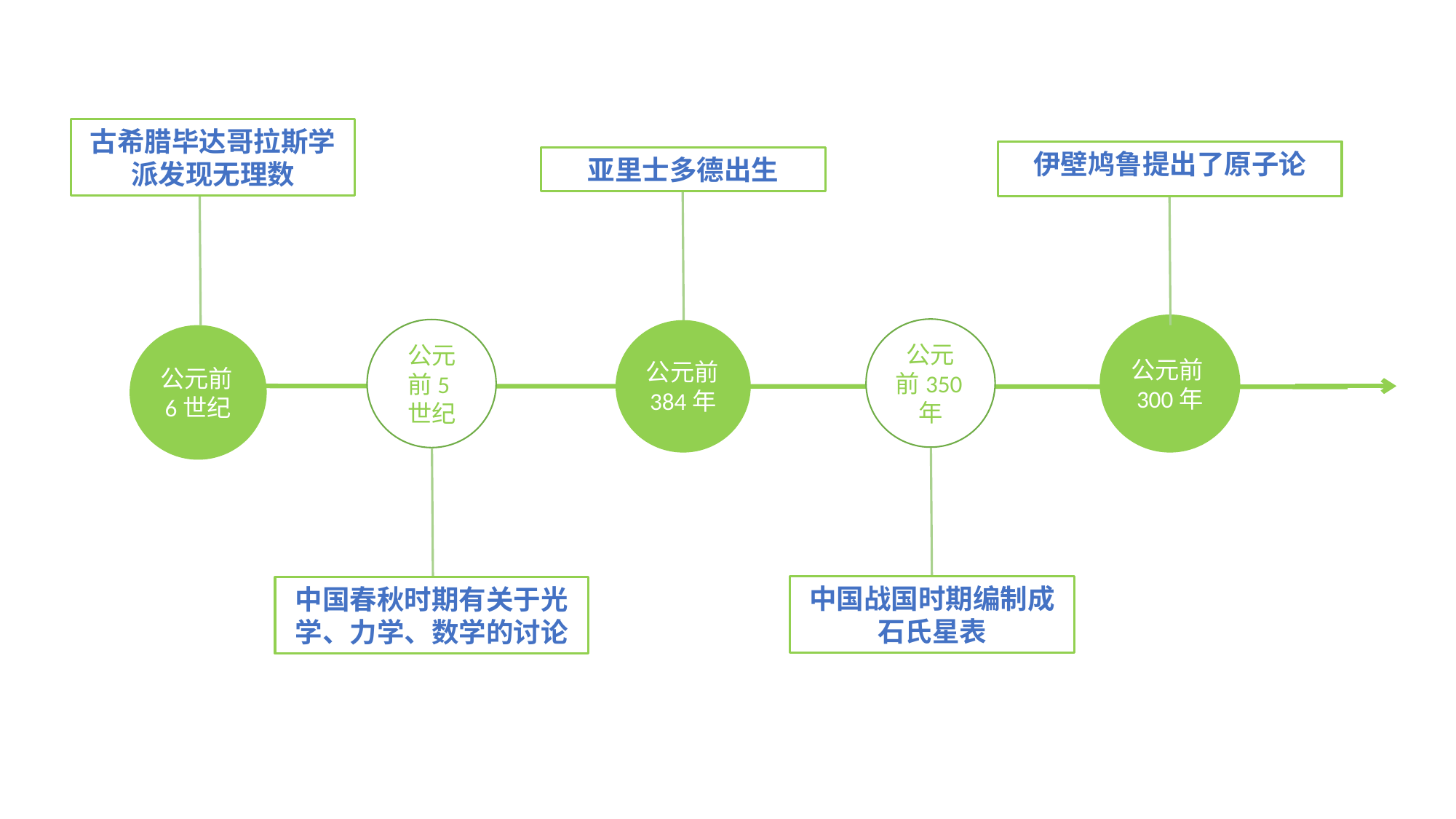

古希腊毕达哥拉斯学派发现无理数
伊壁鸠鲁提出了原子论
亚里士多德出生
公元前384年
公元前6世纪
公元前300年
公元前350年
公元前5世纪
中国战国时期编制成石氏星表
中国春秋时期有关于光学、力学、数学的讨论